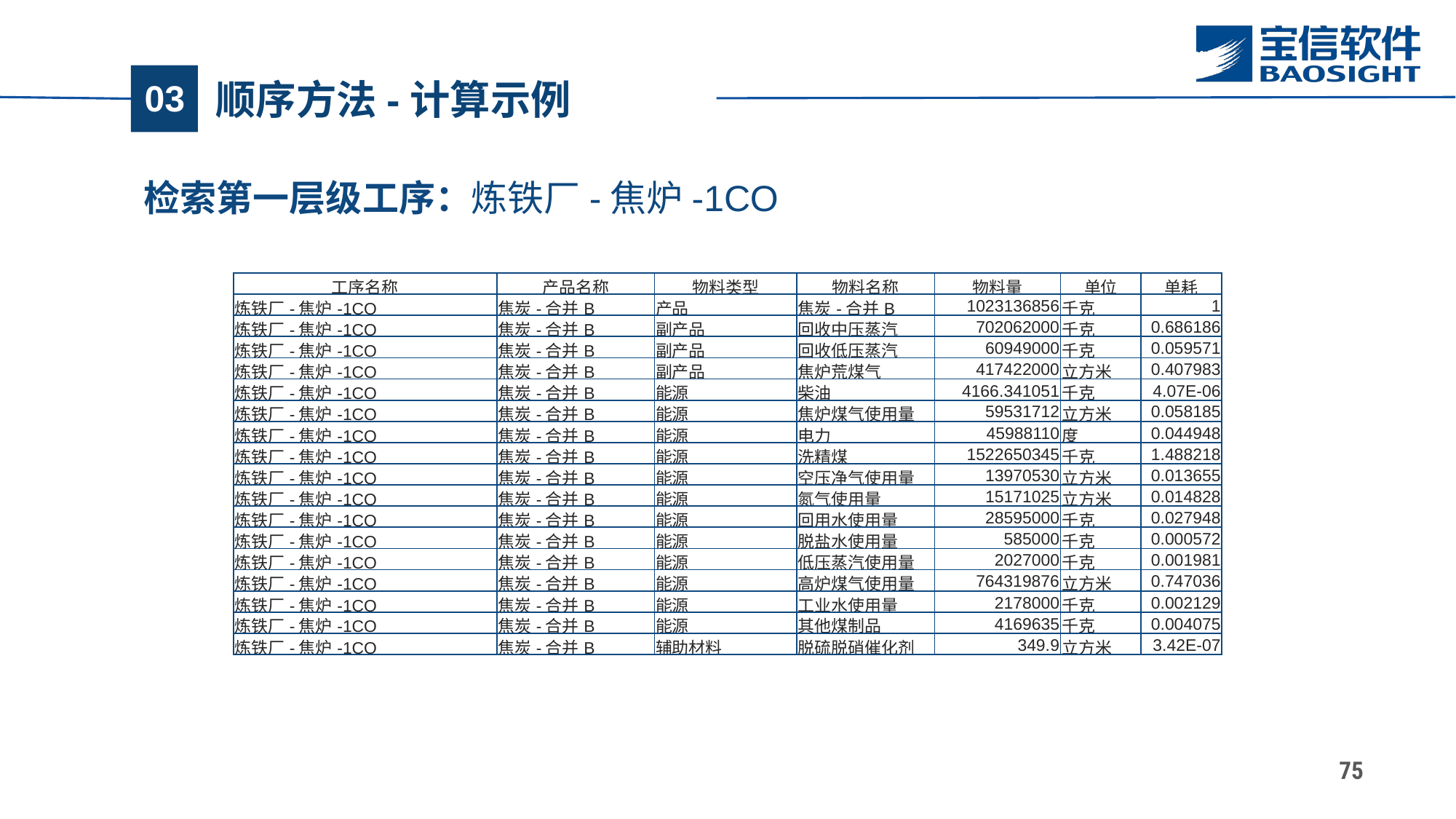

# 顺序方法-计算示例
03
检索第一层级工序：炼铁厂-焦炉-1CO
| 工序名称 | 产品名称 | 物料类型 | 物料名称 | 物料量 | 单位 | 单耗 |
| --- | --- | --- | --- | --- | --- | --- |
| 炼铁厂-焦炉-1CO | 焦炭-合并B | 产品 | 焦炭-合并B | 1023136856 | 千克 | 1 |
| 炼铁厂-焦炉-1CO | 焦炭-合并B | 副产品 | 回收中压蒸汽 | 702062000 | 千克 | 0.686186 |
| 炼铁厂-焦炉-1CO | 焦炭-合并B | 副产品 | 回收低压蒸汽 | 60949000 | 千克 | 0.059571 |
| 炼铁厂-焦炉-1CO | 焦炭-合并B | 副产品 | 焦炉荒煤气 | 417422000 | 立方米 | 0.407983 |
| 炼铁厂-焦炉-1CO | 焦炭-合并B | 能源 | 柴油 | 4166.341051 | 千克 | 4.07E-06 |
| 炼铁厂-焦炉-1CO | 焦炭-合并B | 能源 | 焦炉煤气使用量 | 59531712 | 立方米 | 0.058185 |
| 炼铁厂-焦炉-1CO | 焦炭-合并B | 能源 | 电力 | 45988110 | 度 | 0.044948 |
| 炼铁厂-焦炉-1CO | 焦炭-合并B | 能源 | 洗精煤 | 1522650345 | 千克 | 1.488218 |
| 炼铁厂-焦炉-1CO | 焦炭-合并B | 能源 | 空压净气使用量 | 13970530 | 立方米 | 0.013655 |
| 炼铁厂-焦炉-1CO | 焦炭-合并B | 能源 | 氮气使用量 | 15171025 | 立方米 | 0.014828 |
| 炼铁厂-焦炉-1CO | 焦炭-合并B | 能源 | 回用水使用量 | 28595000 | 千克 | 0.027948 |
| 炼铁厂-焦炉-1CO | 焦炭-合并B | 能源 | 脱盐水使用量 | 585000 | 千克 | 0.000572 |
| 炼铁厂-焦炉-1CO | 焦炭-合并B | 能源 | 低压蒸汽使用量 | 2027000 | 千克 | 0.001981 |
| 炼铁厂-焦炉-1CO | 焦炭-合并B | 能源 | 高炉煤气使用量 | 764319876 | 立方米 | 0.747036 |
| 炼铁厂-焦炉-1CO | 焦炭-合并B | 能源 | 工业水使用量 | 2178000 | 千克 | 0.002129 |
| 炼铁厂-焦炉-1CO | 焦炭-合并B | 能源 | 其他煤制品 | 4169635 | 千克 | 0.004075 |
| 炼铁厂-焦炉-1CO | 焦炭-合并B | 辅助材料 | 脱硫脱硝催化剂 | 349.9 | 立方米 | 3.42E-07 |